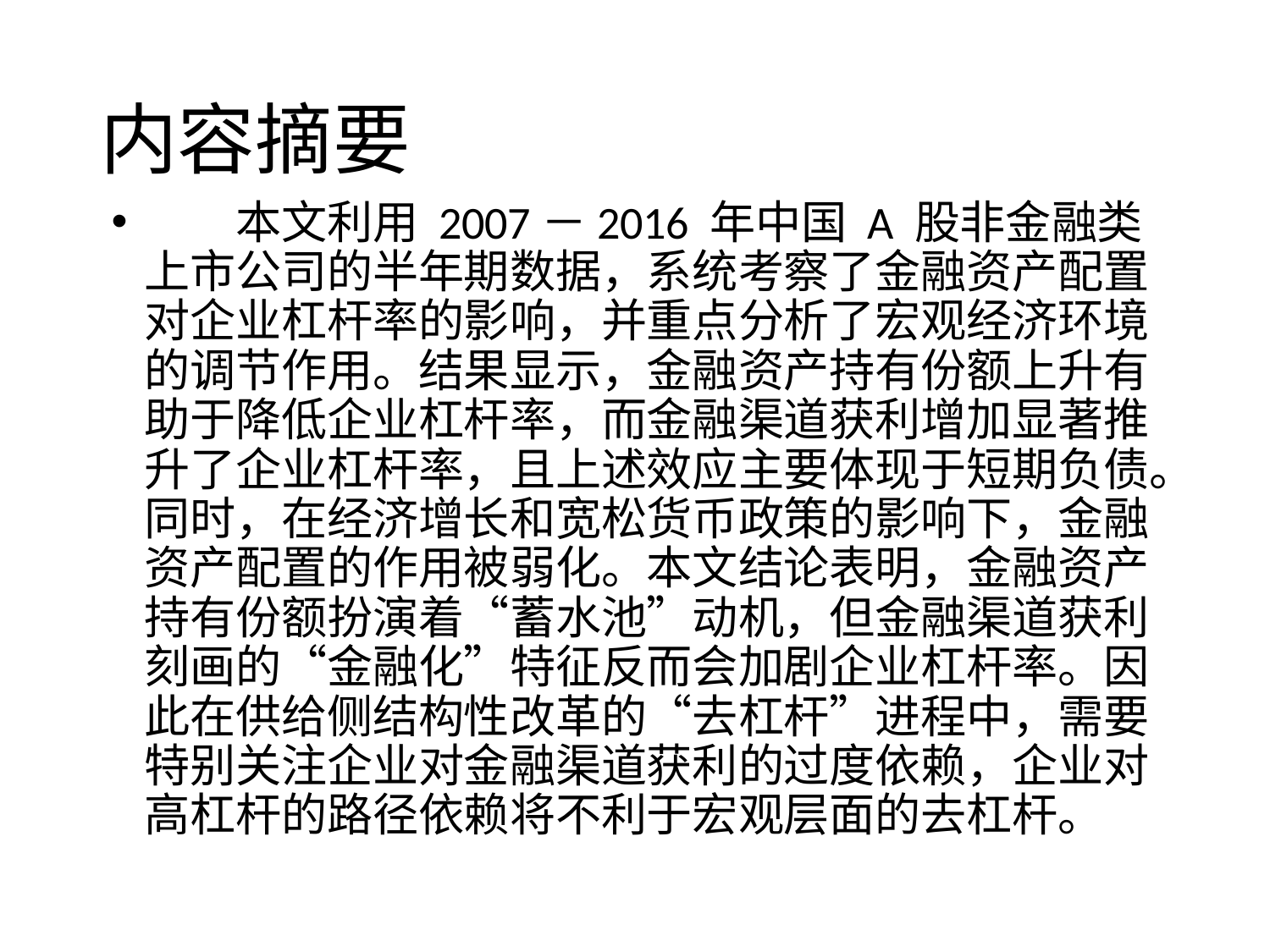

# 内容摘要
        本文利用 2007－2016 年中国 A 股非金融类上市公司的半年期数据，系统考察了金融资产配置对企业杠杆率的影响，并重点分析了宏观经济环境的调节作用。结果显示，金融资产持有份额上升有助于降低企业杠杆率，而金融渠道获利增加显著推升了企业杠杆率，且上述效应主要体现于短期负债。同时，在经济增长和宽松货币政策的影响下，金融资产配置的作用被弱化。本文结论表明，金融资产持有份额扮演着“蓄水池”动机，但金融渠道获利刻画的“金融化”特征反而会加剧企业杠杆率。因此在供给侧结构性改革的“去杠杆”进程中，需要特别关注企业对金融渠道获利的过度依赖，企业对高杠杆的路径依赖将不利于宏观层面的去杠杆。